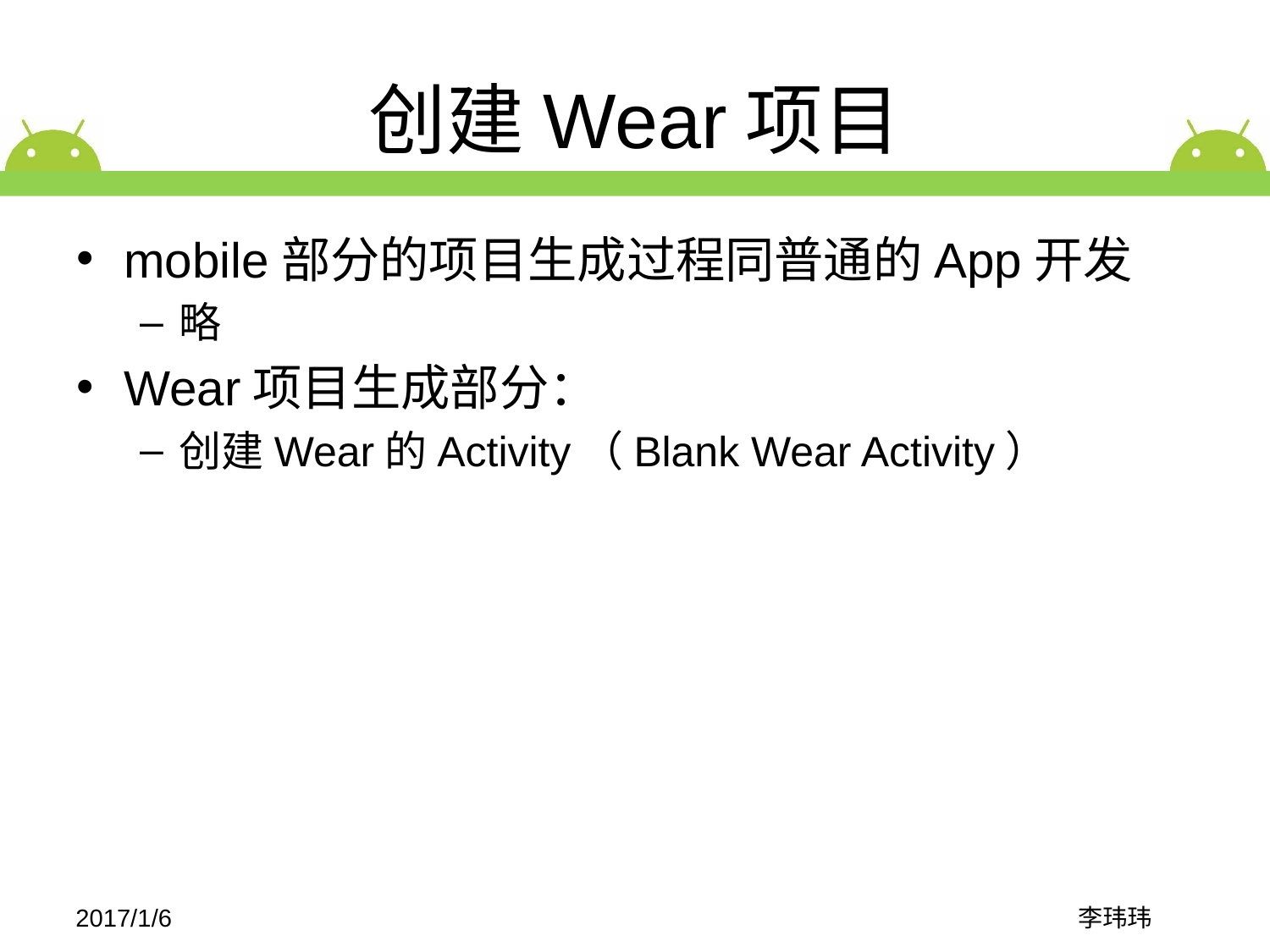

# 创建Wear项目
mobile部分的项目生成过程同普通的App开发
略
Wear项目生成部分：
创建Wear的Activity（Blank Wear Activity）